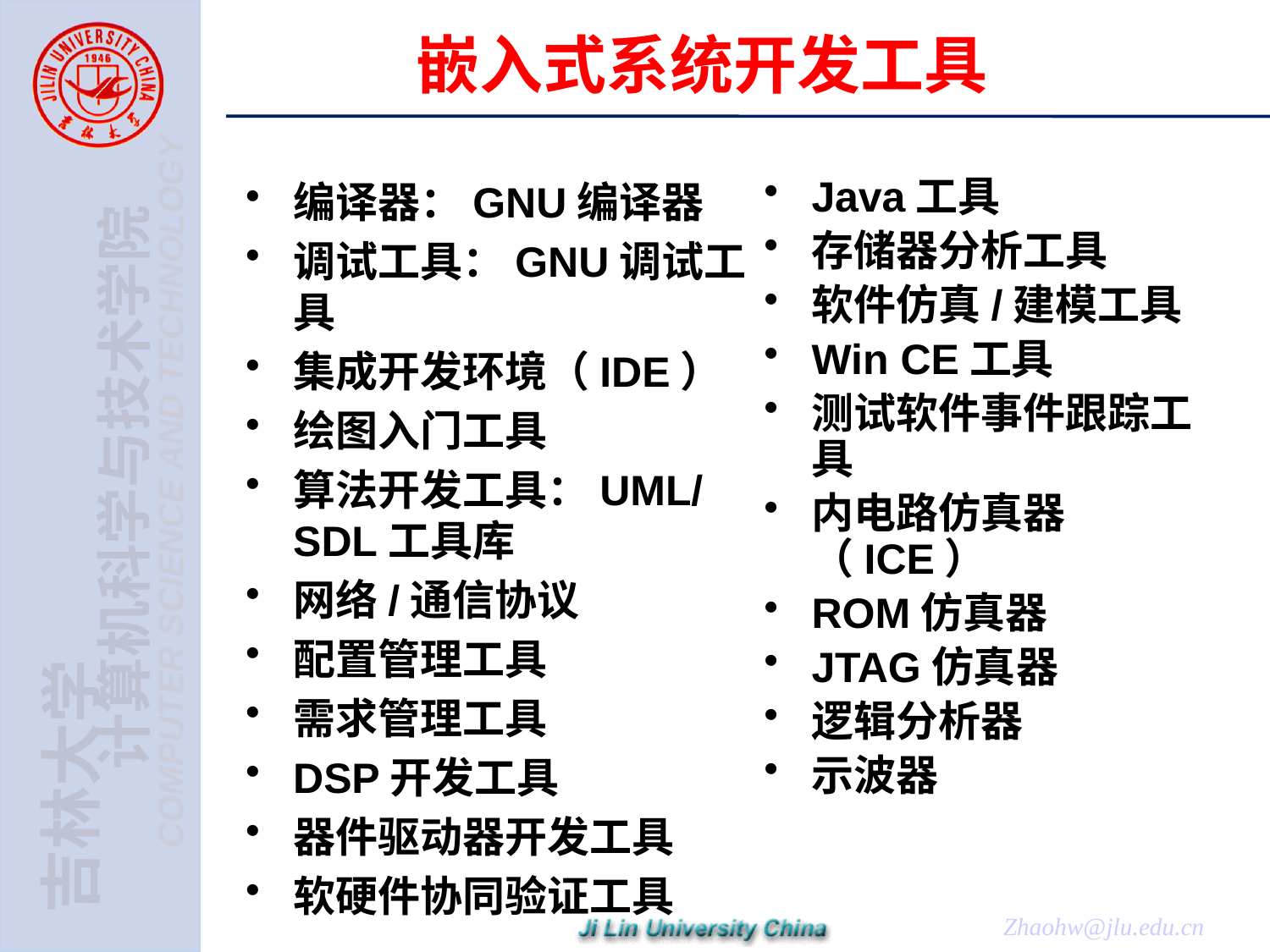

# 嵌入式系统开发工具
编译器：GNU编译器
调试工具：GNU调试工具
集成开发环境（IDE）
绘图入门工具
算法开发工具：UML/SDL工具库
网络/通信协议
配置管理工具
需求管理工具
DSP开发工具
器件驱动器开发工具
软硬件协同验证工具
Java工具
存储器分析工具
软件仿真/建模工具
Win CE工具
测试软件事件跟踪工具
内电路仿真器（ICE）
ROM仿真器
JTAG仿真器
逻辑分析器
示波器